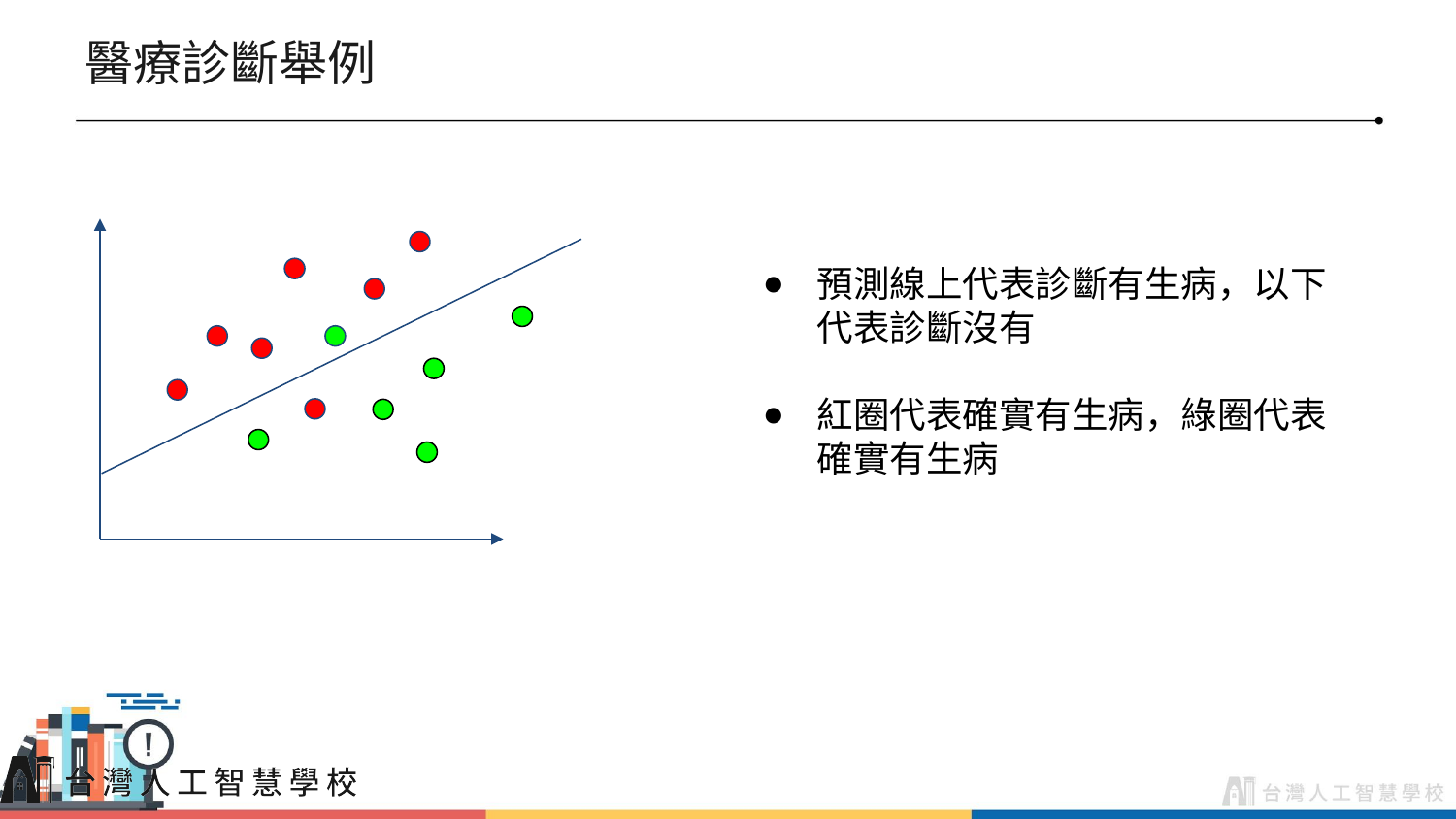

# 醫療診斷舉例

預測線上代表診斷有生病，以下代表診斷沒有
紅圈代表確實有生病，綠圈代表確實有生病